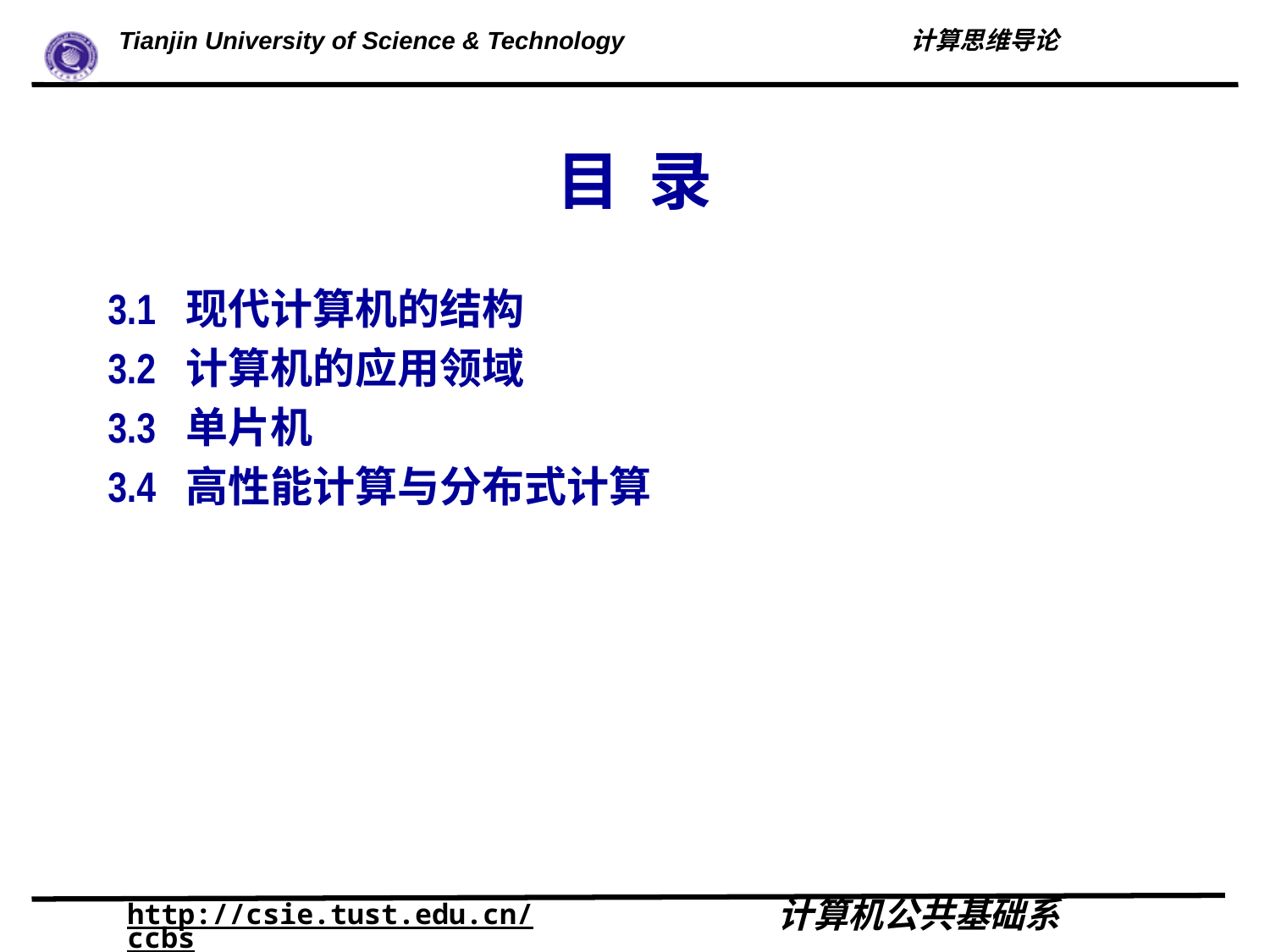

# 目  录
3.1  现代计算机的结构
3.2  计算机的应用领域
3.3  单片机
3.4  高性能计算与分布式计算